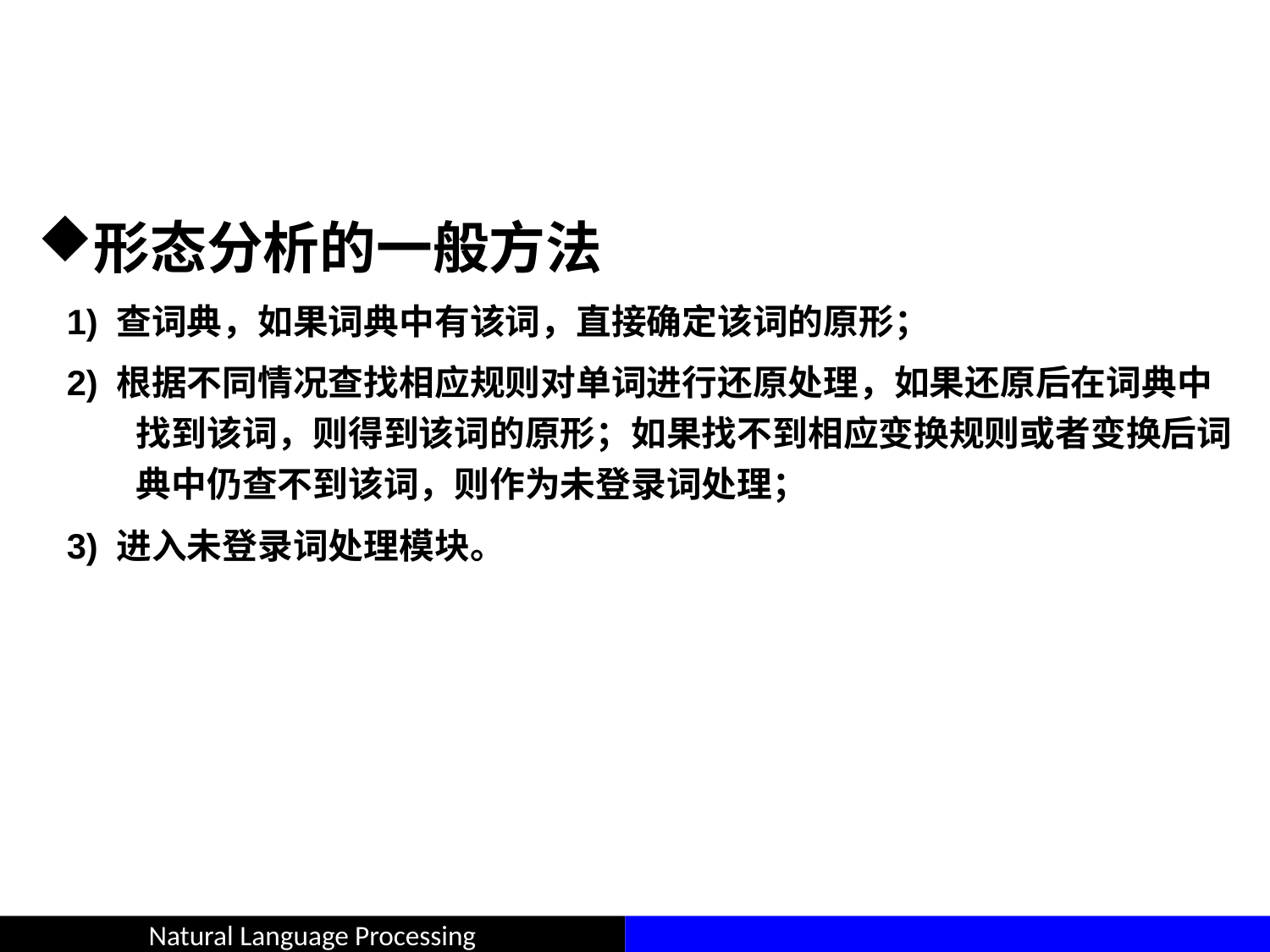

#
形态分析的一般方法
   1) 查词典，如果词典中有该词，直接确定该词的原形；
   2) 根据不同情况查找相应规则对单词进行还原处理，如果还原后在词典中找到该词，则得到该词的原形；如果找不到相应变换规则或者变换后词典中仍查不到该词，则作为未登录词处理；
   3) 进入未登录词处理模块。